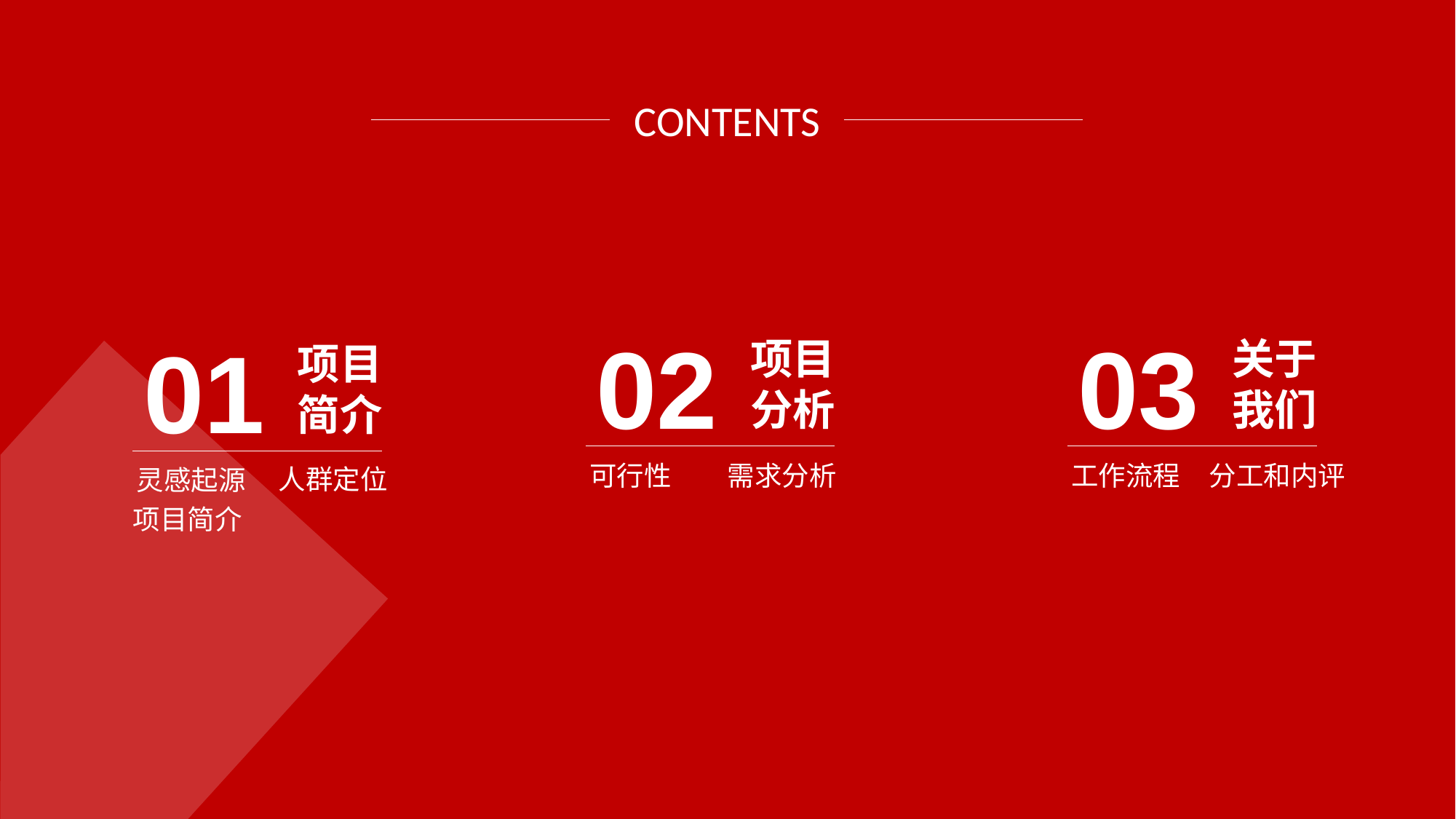

CONTENTS
02
项目
分析
可行性
需求分析

03
关于
我们
工作流程
分工和内评

01
项目
简介
人群定位
灵感起源
项目简介